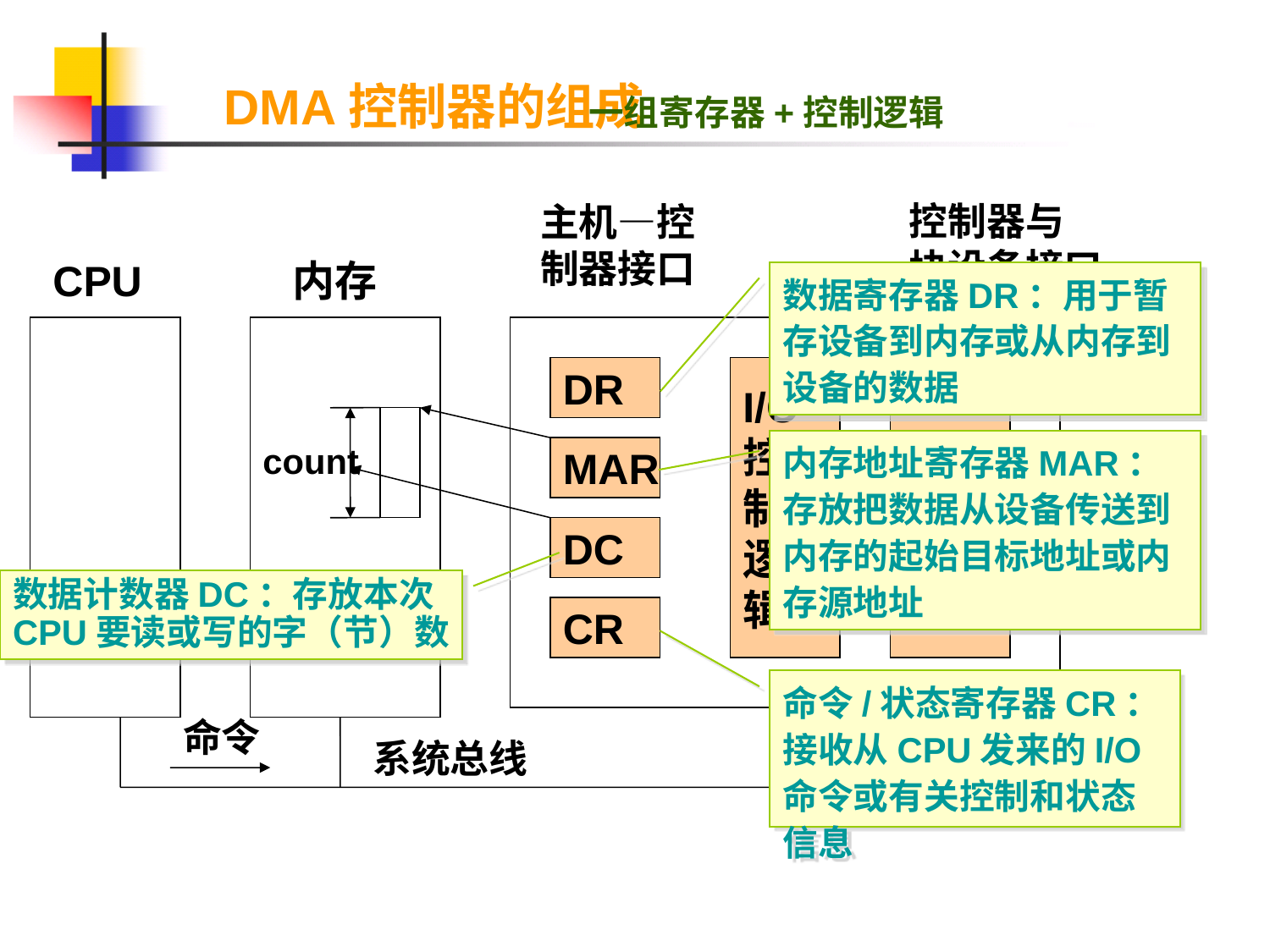

# DMA控制器的组成
一组寄存器+控制逻辑
控制器与
块设备接口
主机—控制器接口
CPU
内存

count

DR
I/O
控
制
逻
辑

MAR

DC

CR
命令

DMA控制器
系统总线

数据寄存器DR：用于暂存设备到内存或从内存到设备的数据
内存地址寄存器MAR：存放把数据从设备传送到内存的起始目标地址或内存源地址
数据计数器DC：存放本次CPU要读或写的字（节）数
命令/状态寄存器CR：接收从CPU发来的I/O命令或有关控制和状态信息